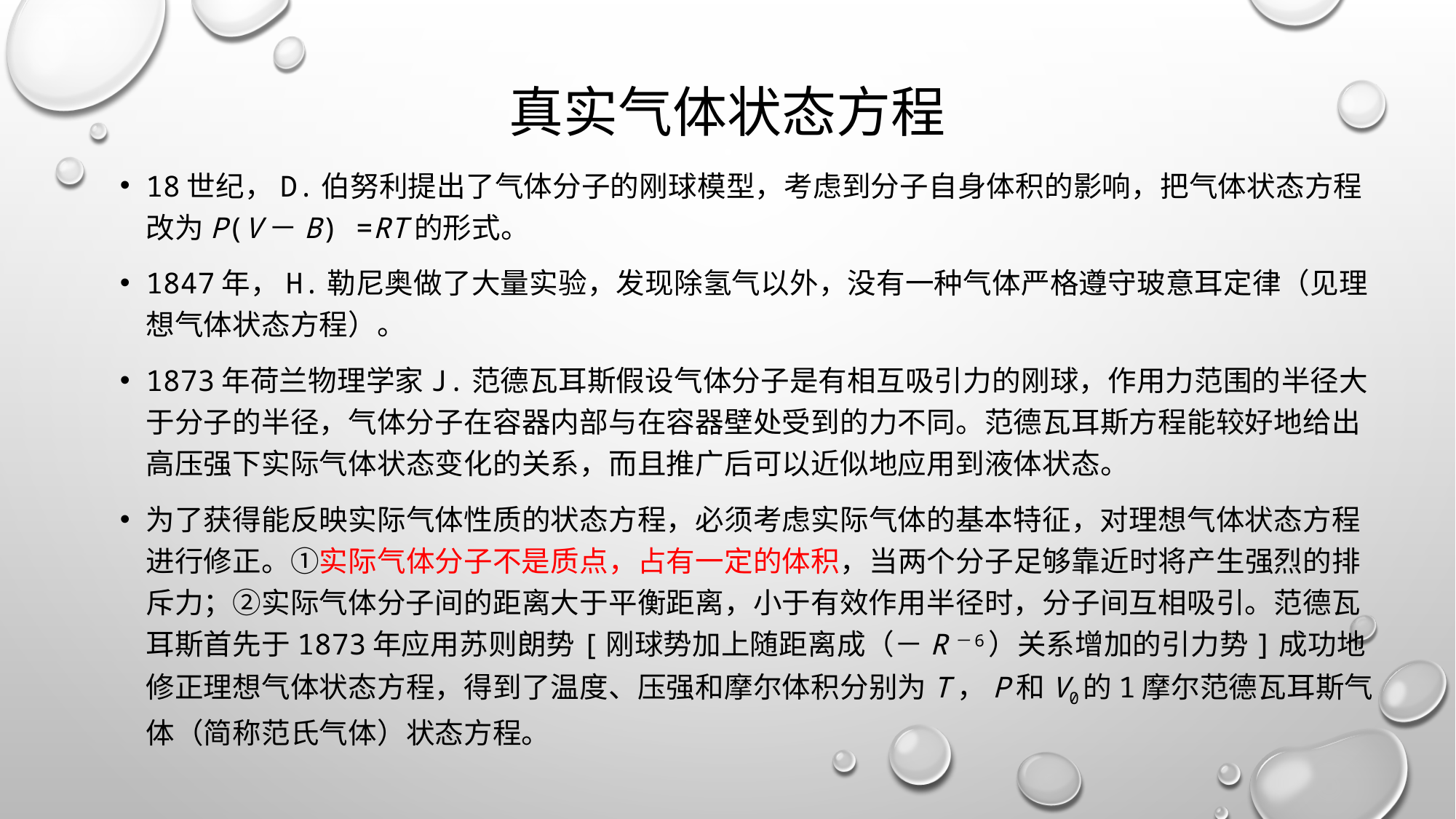

# 真实气体状态方程
18世纪，D.伯努利提出了气体分子的刚球模型，考虑到分子自身体积的影响，把气体状态方程改为p(V－b) =RT的形式。
1847年，H.勒尼奥做了大量实验，发现除氢气以外，没有一种气体严格遵守玻意耳定律（见理想气体状态方程）。
1873年荷兰物理学家J.范德瓦耳斯假设气体分子是有相互吸引力的刚球，作用力范围的半径大于分子的半径，气体分子在容器内部与在容器壁处受到的力不同。范德瓦耳斯方程能较好地给出高压强下实际气体状态变化的关系，而且推广后可以近似地应用到液体状态。
为了获得能反映实际气体性质的状态方程，必须考虑实际气体的基本特征，对理想气体状态方程进行修正。①实际气体分子不是质点，占有一定的体积，当两个分子足够靠近时将产生强烈的排斥力；②实际气体分子间的距离大于平衡距离，小于有效作用半径时，分子间互相吸引。范德瓦耳斯首先于1873年应用苏则朗势[刚球势加上随距离成（－r－6）关系增加的引力势]成功地修正理想气体状态方程，得到了温度、压强和摩尔体积分别为T，p和V0的1摩尔范德瓦耳斯气体（简称范氏气体）状态方程。